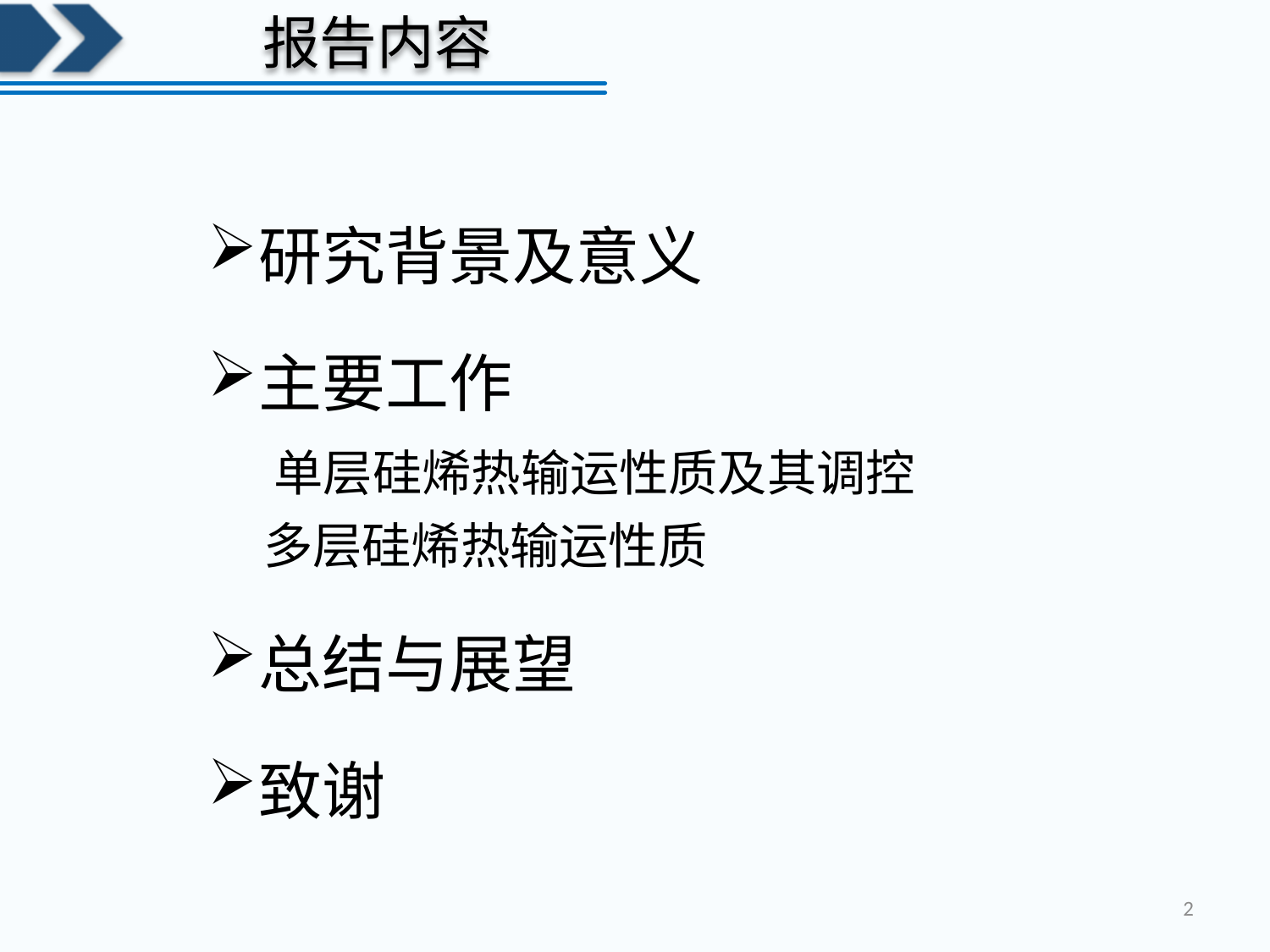

# 报告内容
研究背景及意义
主要工作
    单层硅烯热输运性质及其调控
    多层硅烯热输运性质
总结与展望
致谢
2